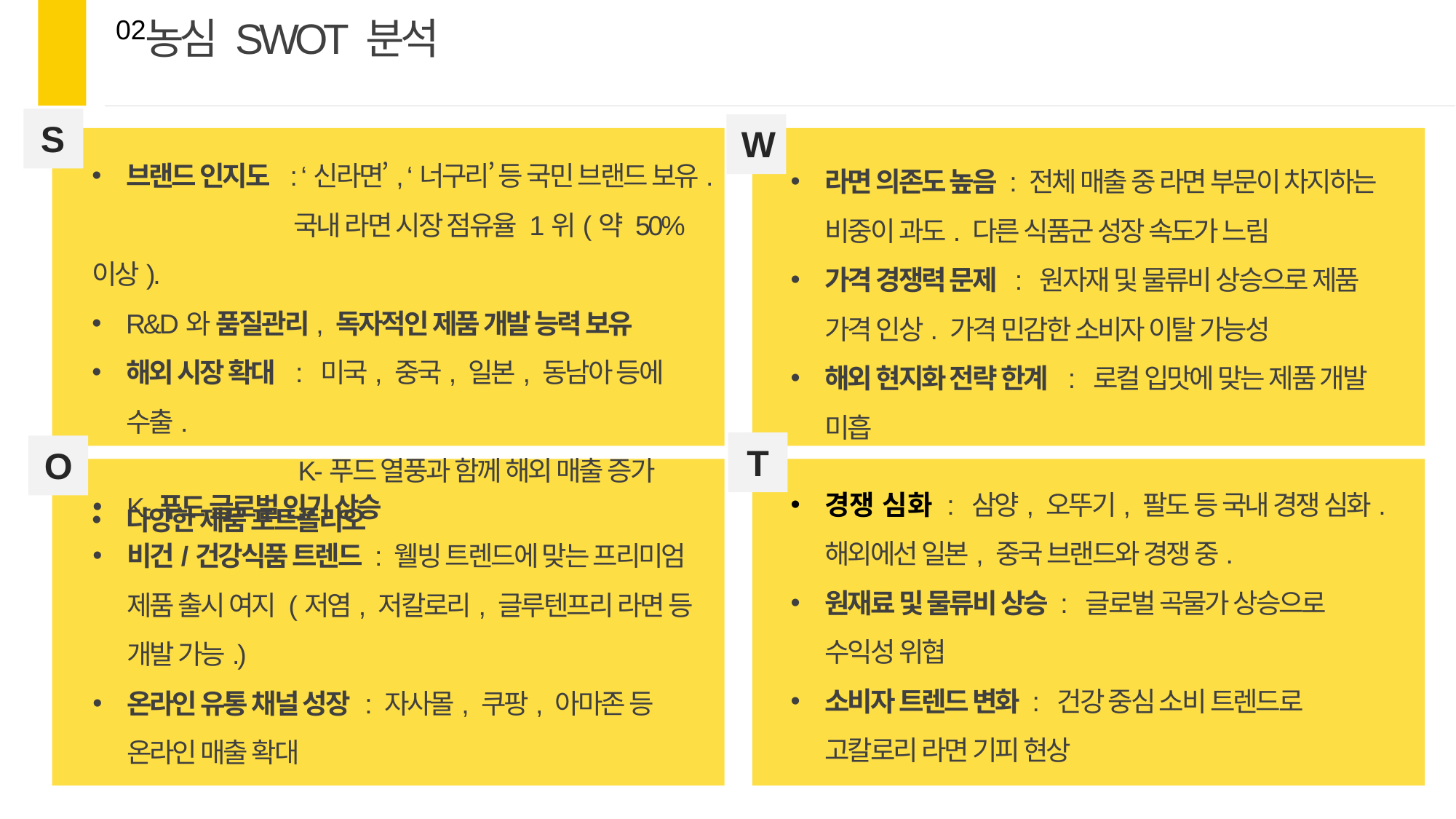

농심 SWOT 분석
02

S

W

브랜드 인지도  : ‘신라면’, ‘너구리’ 등 국민 브랜드 보유.
                                    국내 라면 시장 점유율 1위(약 50% 이상).
R&D와 품질관리, 독자적인 제품 개발 능력 보유
해외 시장 확대  :  미국, 중국, 일본, 동남아 등에 수출.
                                      K-푸드 열풍과 함께 해외 매출 증가
다양한 제품 포트폴리오
K-푸드 글로벌 인기 상승
비건/건강식품 트렌드 : 웰빙 트렌드에 맞는 프리미엄 제품 출시 여지 (저염, 저칼로리, 글루텐프리 라면 등 개발 가능.)
온라인 유통 채널 성장 : 자사몰, 쿠팡, 아마존 등 온라인 매출 확대
라면 의존도 높음 : 전체 매출 중 라면 부문이 차지하는 비중이 과도. 다른 식품군 성장 속도가 느림
가격 경쟁력 문제  :  원자재 및 물류비 상승으로 제품 가격 인상. 가격 민감한 소비자 이탈 가능성
해외 현지화 전략 한계  :  로컬 입맛에 맞는 제품 개발 미흡
경쟁 심화 :  삼양, 오뚜기, 팔도 등 국내 경쟁 심화. 해외에선 일본, 중국 브랜드와 경쟁 중.
원재료 및 물류비 상승 :  글로벌 곡물가 상승으로 수익성 위협
소비자 트렌드 변화 :  건강 중심 소비 트렌드로 고칼로리 라면 기피 현상

T

O